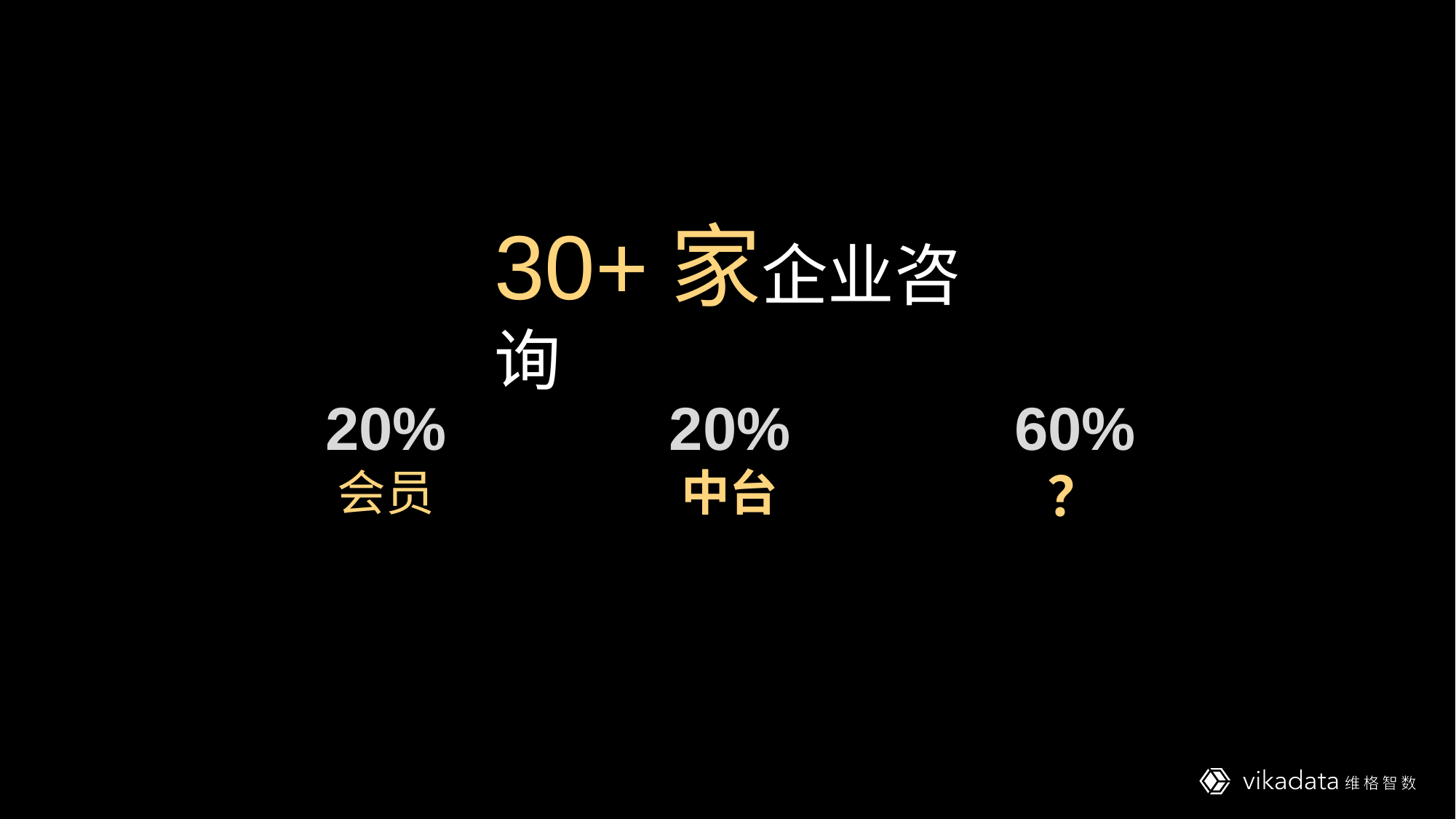

30+家企业咨询
20%
会员
20%
中台
60%
？